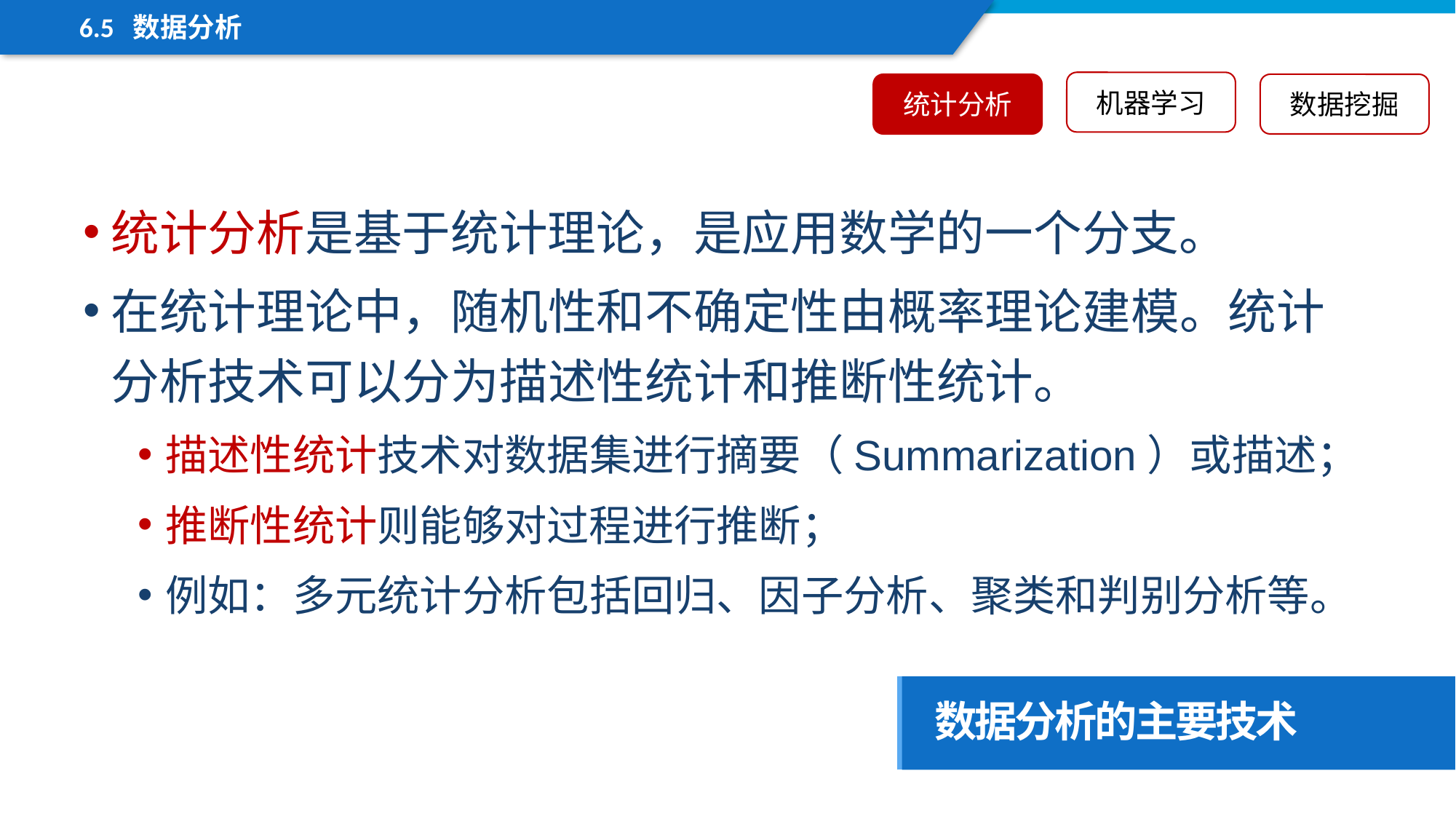

6.5  数据分析
机器学习
统计分析
数据挖掘
统计分析是基于统计理论，是应用数学的一个分支。
在统计理论中，随机性和不确定性由概率理论建模。统计分析技术可以分为描述性统计和推断性统计。
描述性统计技术对数据集进行摘要（Summarization）或描述；
推断性统计则能够对过程进行推断；
例如：多元统计分析包括回归、因子分析、聚类和判别分析等。

数据分析的主要技术